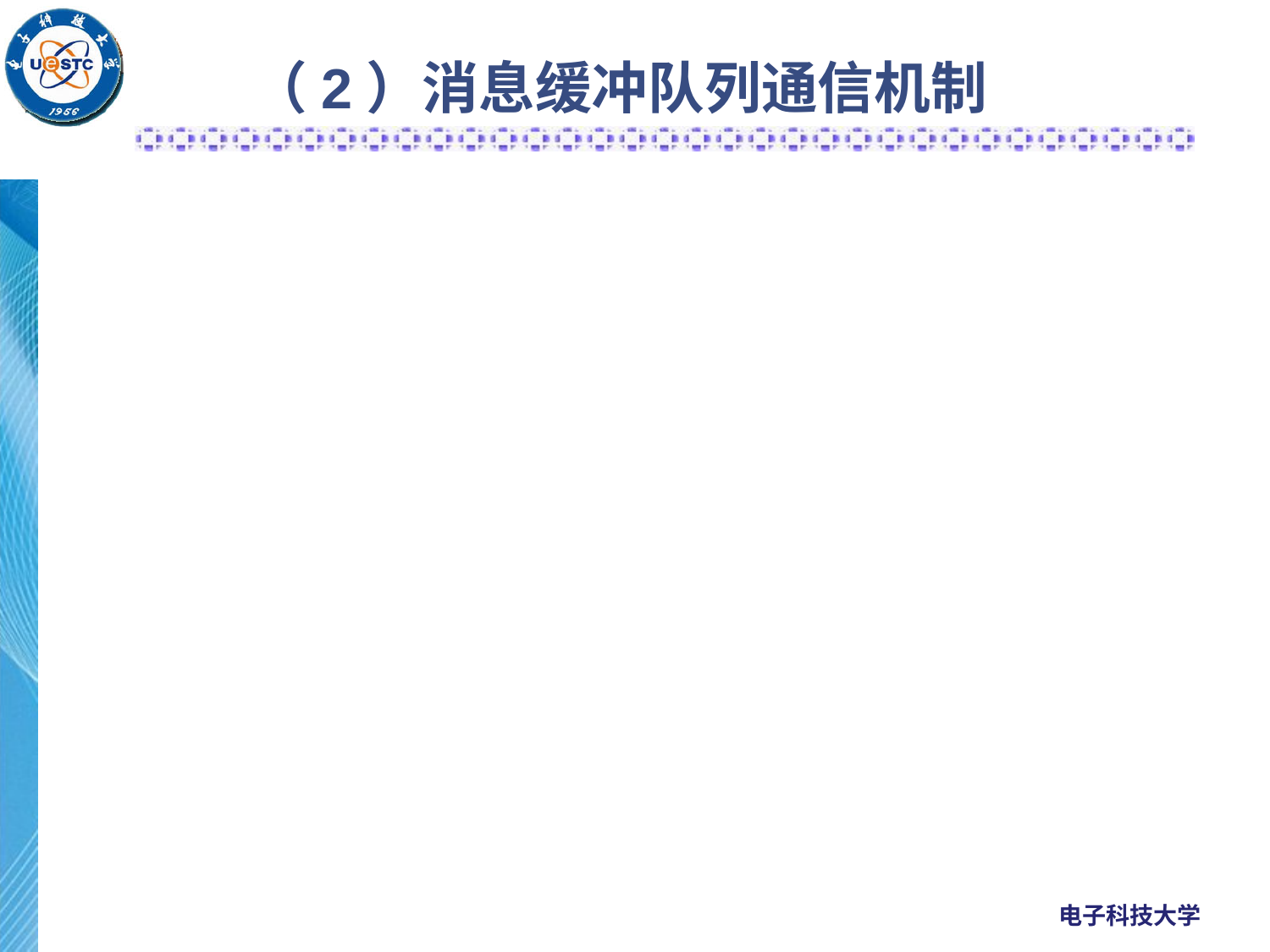

# （2）消息缓冲队列通信机制
 1. 消息缓冲队列通信机制中的数据结构

  (a) 消息缓冲区
type message buffer=record
         sender; //发送者进程标识符
	        size;     //消息长度
         text;      //消息正文
         next;     //指向下一个消息缓冲区的指针
     end